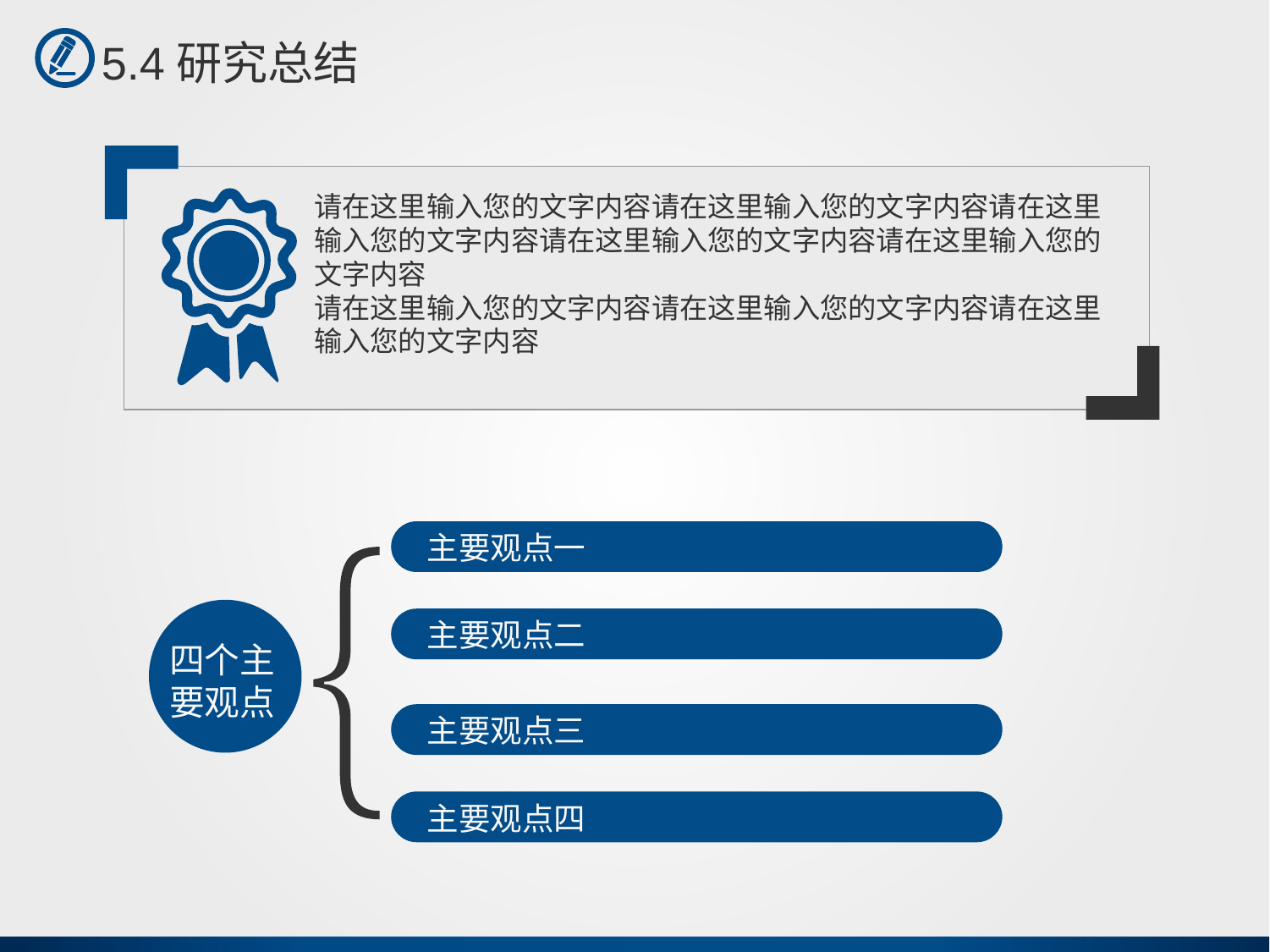

5.4研究总结

请在这里输入您的文字内容请在这里输入您的文字内容请在这里输入您的文字内容请在这里输入您的文字内容请在这里输入您的文字内容
请在这里输入您的文字内容请在这里输入您的文字内容请在这里输入您的文字内容

主要观点一

主要观点二
四个主要观点

主要观点三

主要观点四